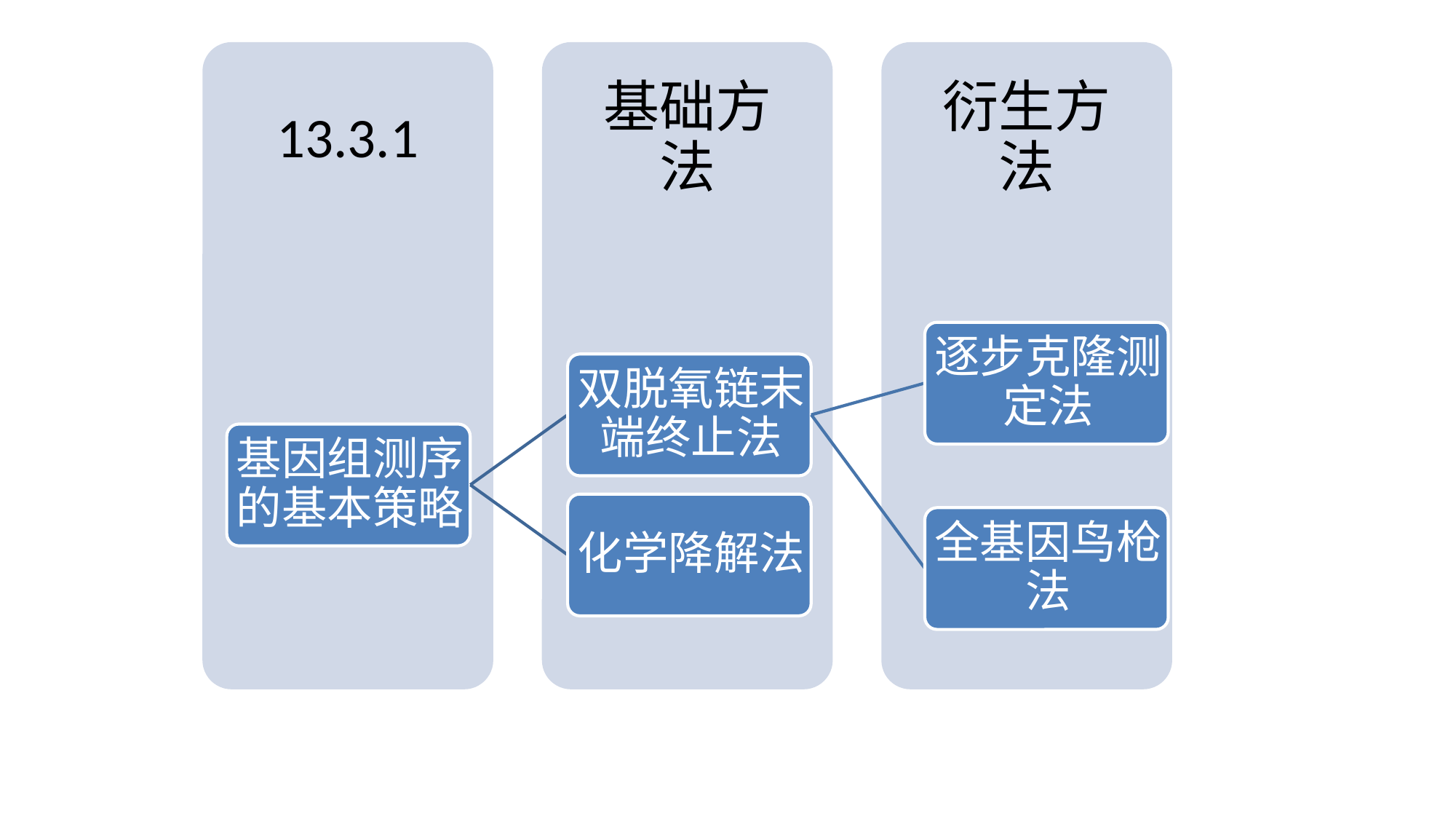

衍生方法
基础方法
13.3.1
基因组测序的基本策略

双脱氧链末端终止法

逐步克隆测定法

全基因鸟枪法

化学降解法